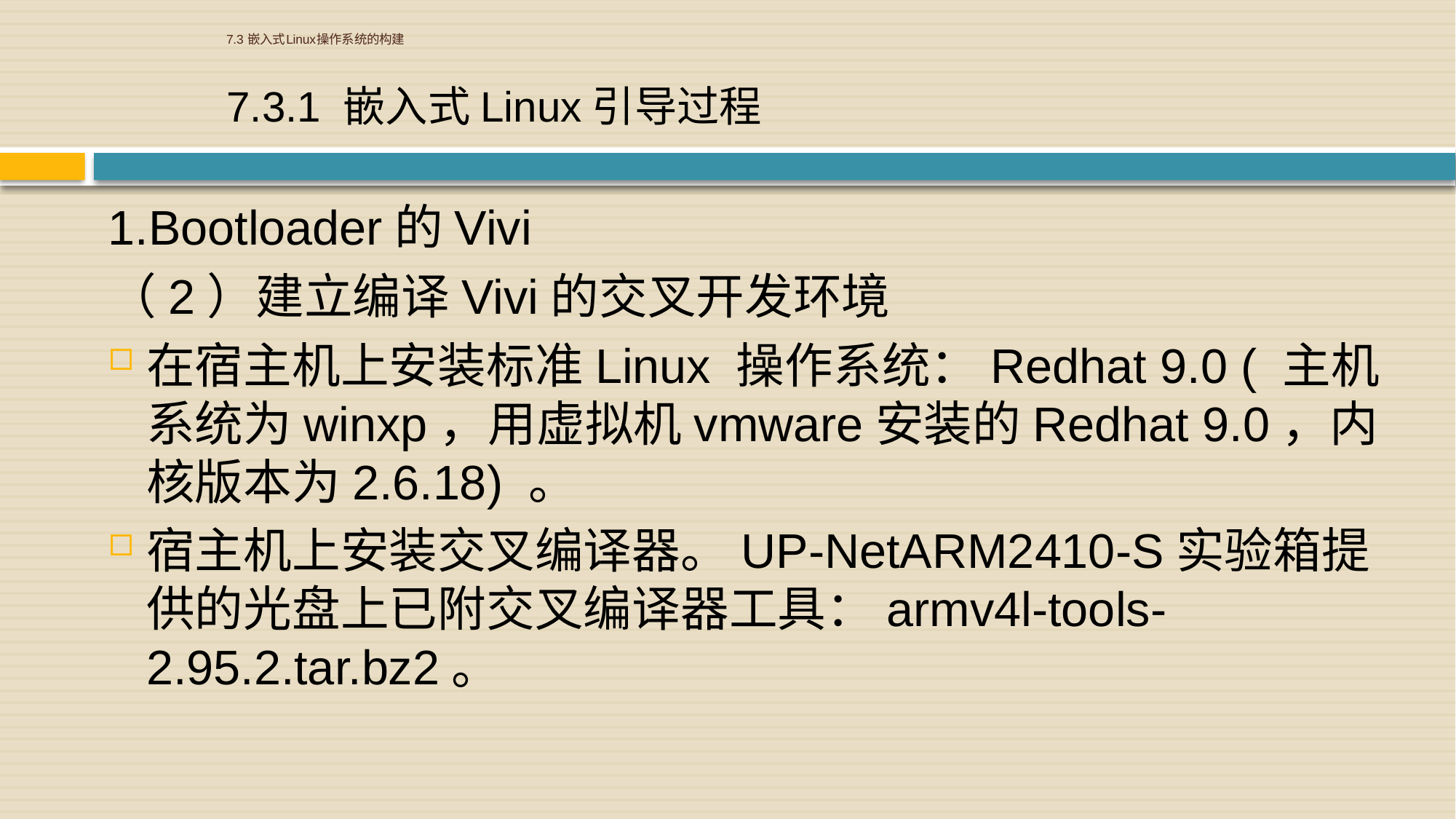

# 7.3 嵌入式Linux操作系统的构建
7.3.1 嵌入式Linux引导过程
1.Bootloader的Vivi
（2）建立编译Vivi的交叉开发环境
在宿主机上安装标准Linux 操作系统：Redhat 9.0 ( 主机系统为winxp，用虚拟机vmware安装的Redhat 9.0，内核版本为2.6.18) 。
宿主机上安装交叉编译器。UP-NetARM2410-S实验箱提供的光盘上已附交叉编译器工具：armv4l-tools-2.95.2.tar.bz2。